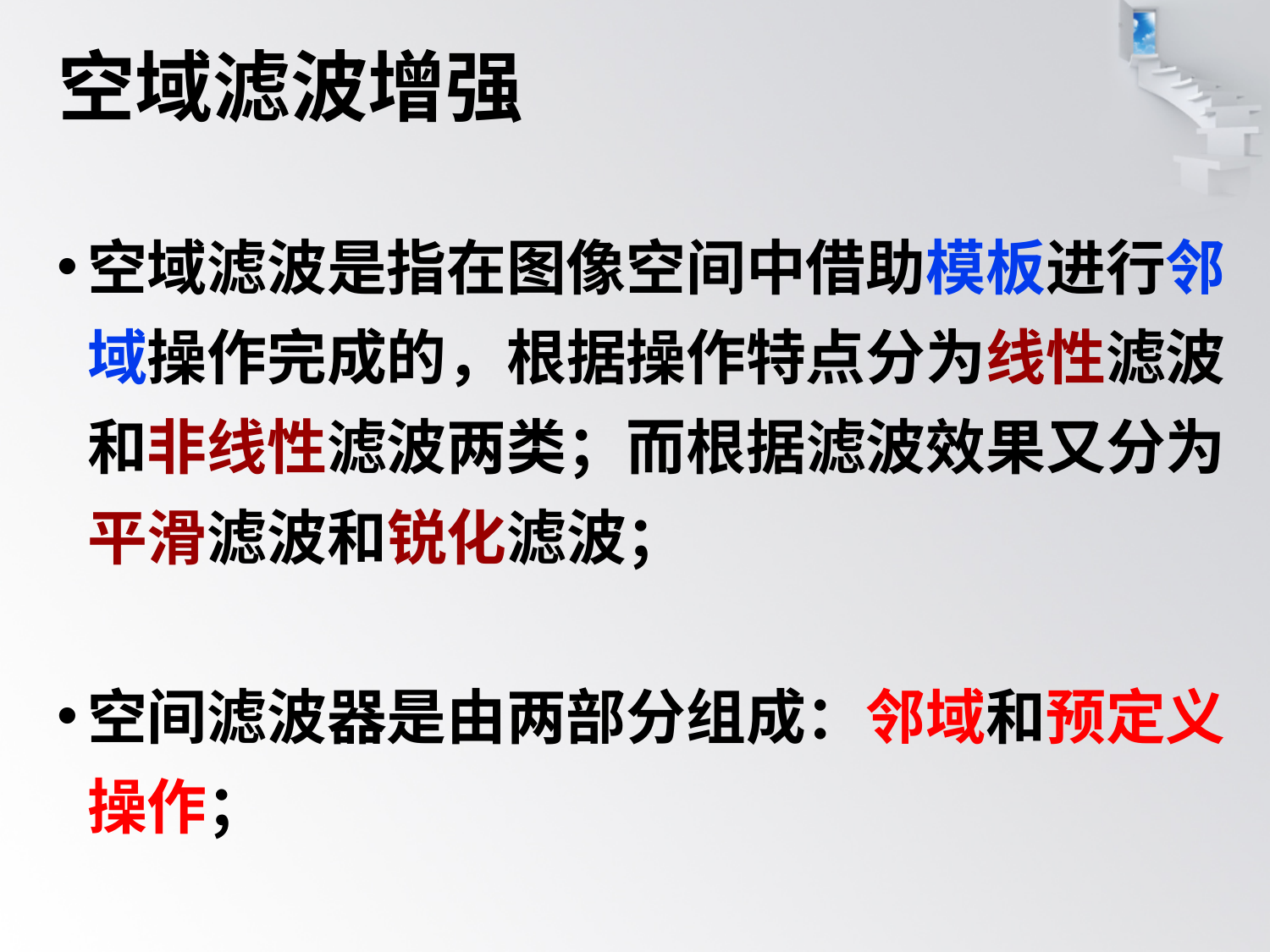

# 空域滤波增强
空域滤波是指在图像空间中借助模板进行邻域操作完成的，根据操作特点分为线性滤波和非线性滤波两类；而根据滤波效果又分为平滑滤波和锐化滤波；

空间滤波器是由两部分组成：邻域和预定义操作；